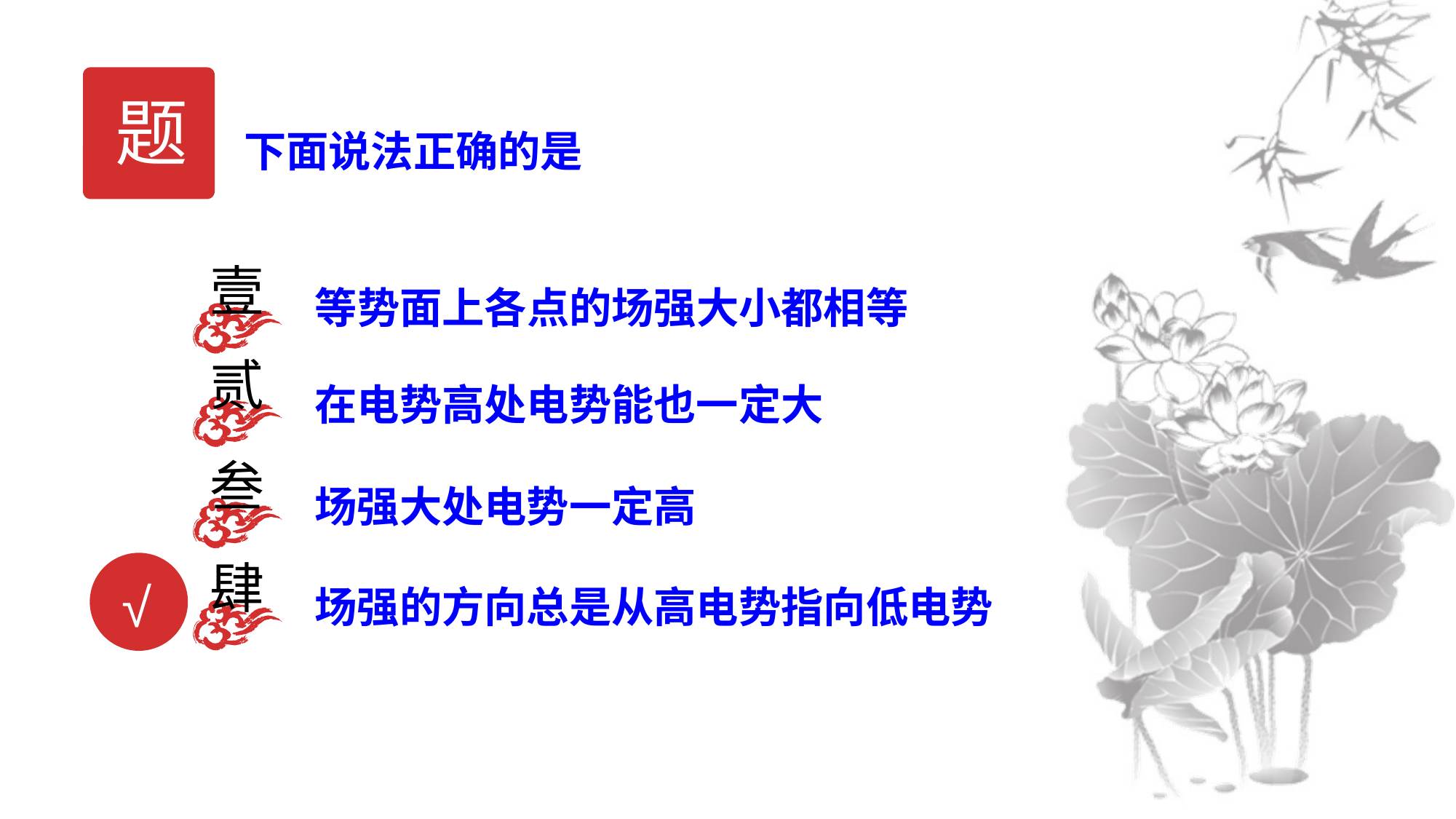

题
下面说法正确的是
壹

等势面上各点的场强大小都相等
贰

在电势高处电势能也一定大
叁

场强大处电势一定高
肆

场强的方向总是从高电势指向低电势

√